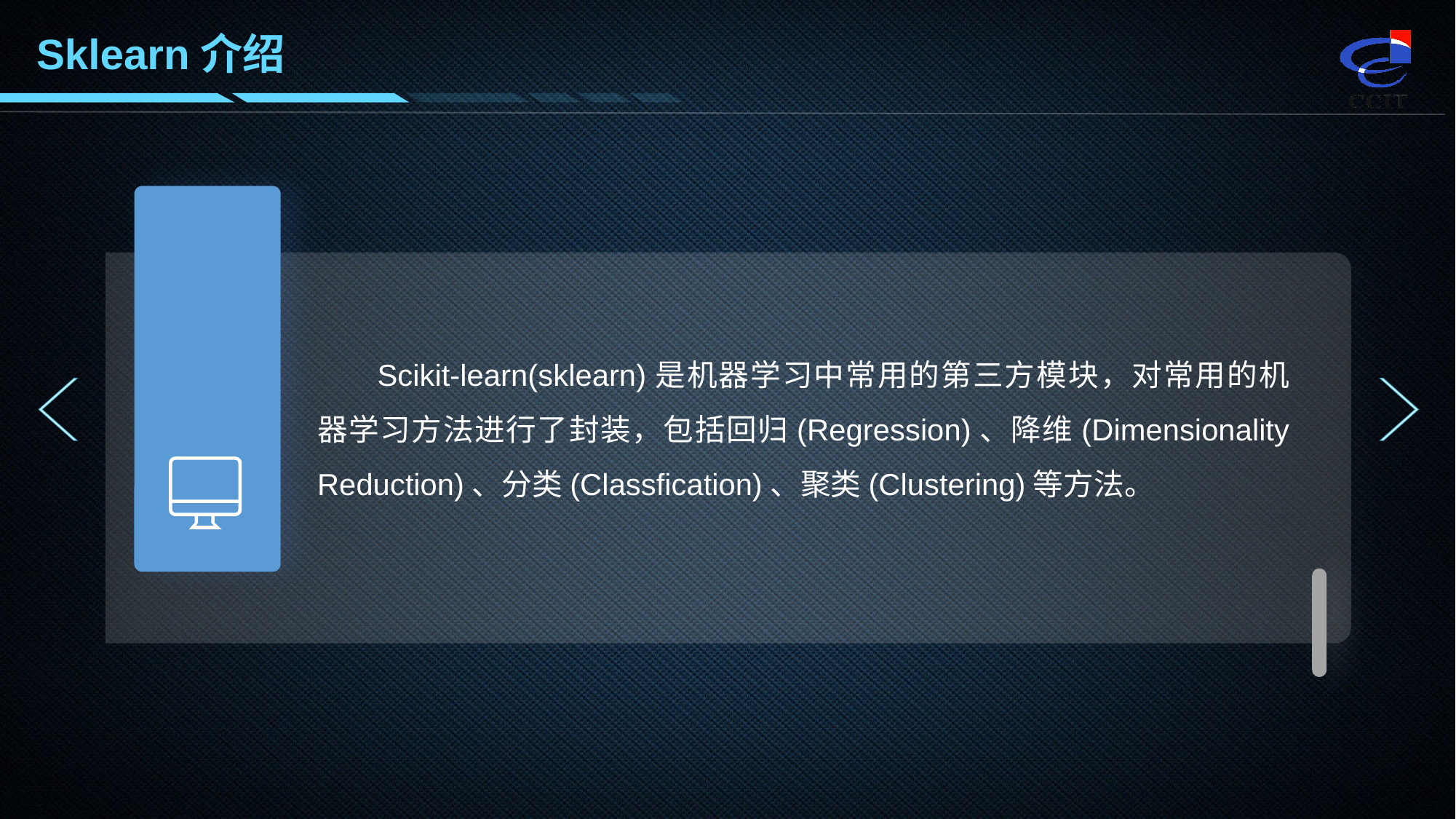

Sklearn介绍

Scikit-learn(sklearn)是机器学习中常用的第三方模块，对常用的机器学习方法进行了封装，包括回归(Regression)、降维(Dimensionality Reduction)、分类(Classfication)、聚类(Clustering)等方法。